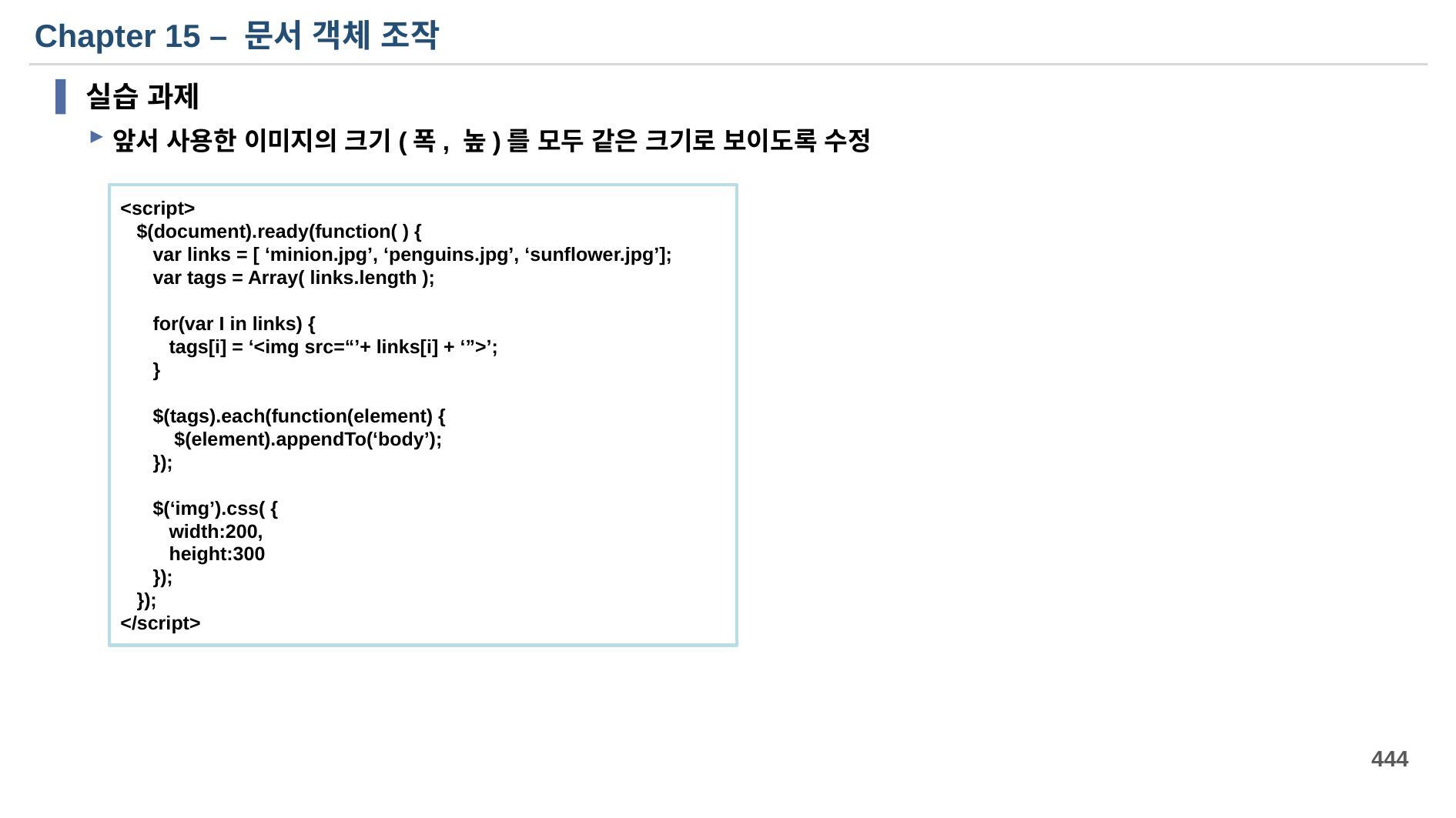

# Chapter 15 – 문서 객체 조작
실습 과제
앞서 사용한 이미지의 크기(폭, 높)를 모두 같은 크기로 보이도록 수정

<script>
   $(document).ready(function( ) {
      var links = [ ‘minion.jpg’, ‘penguins.jpg’, ‘sunflower.jpg’];
      var tags = Array( links.length );

      for(var I in links) {
         tags[i] = ‘<img src=“’+ links[i] + ‘”>’;
      }

      $(tags).each(function(element) {
          $(element).appendTo(‘body’);
      });

      $(‘img’).css( {
         width:200,
         height:300
      });
   });
</script>
444